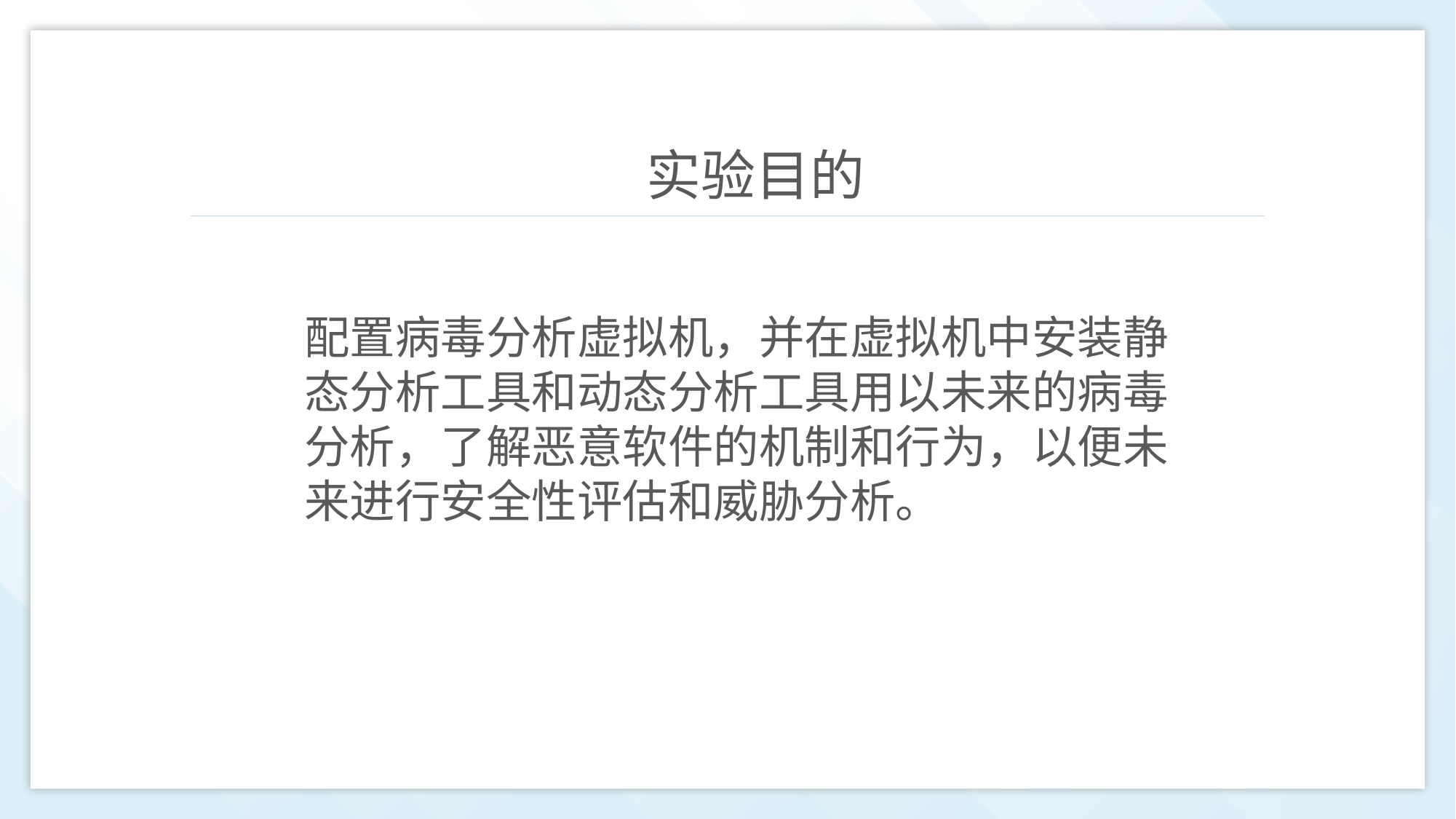

实验目的
配置病毒分析虚拟机，并在虚拟机中安装静态分析工具和动态分析工具用以未来的病毒分析，了解恶意软件的机制和行为，以便未来进行安全性评估和威胁分析。